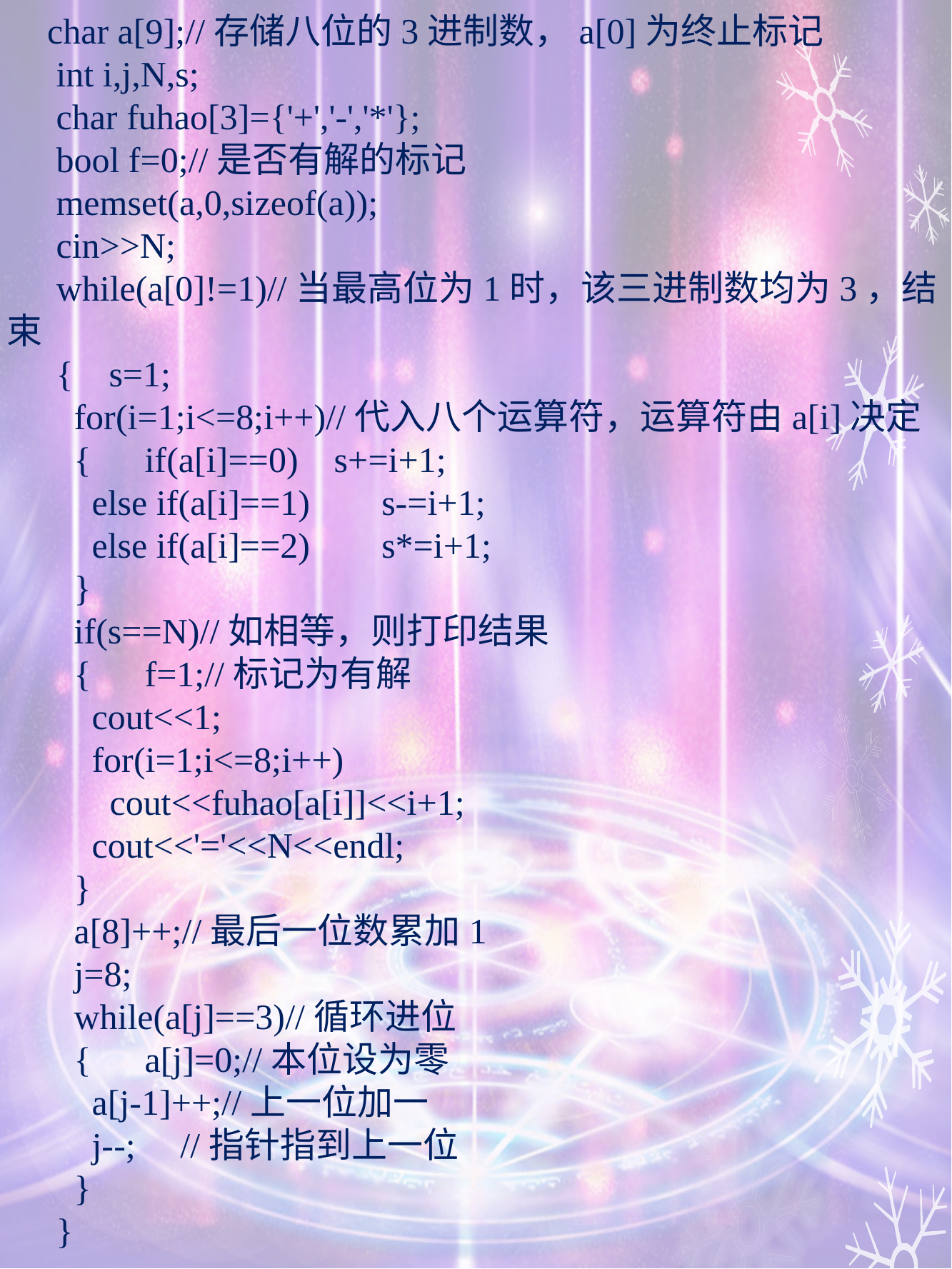

char a[9];//存储八位的3进制数，a[0]为终止标记
  int i,j,N,s;
  char fuhao[3]={'+','-','*'};
  bool f=0;//是否有解的标记
  memset(a,0,sizeof(a));
  cin>>N;
  while(a[0]!=1)//当最高位为1时，该三进制数均为3，结束
  {    s=1;
    for(i=1;i<=8;i++)//代入八个运算符，运算符由a[i]决定
    {      if(a[i]==0)    s+=i+1;
      else if(a[i]==1)        s-=i+1;
      else if(a[i]==2)        s*=i+1;
    }
    if(s==N)//如相等，则打印结果
    {      f=1;//标记为有解
      cout<<1;
      for(i=1;i<=8;i++)
        cout<<fuhao[a[i]]<<i+1;
      cout<<'='<<N<<endl;
    }
    a[8]++;//最后一位数累加1
    j=8;
    while(a[j]==3)//循环进位
    {      a[j]=0;//本位设为零
      a[j-1]++;//上一位加一
      j--;     //指针指到上一位
    }
  }